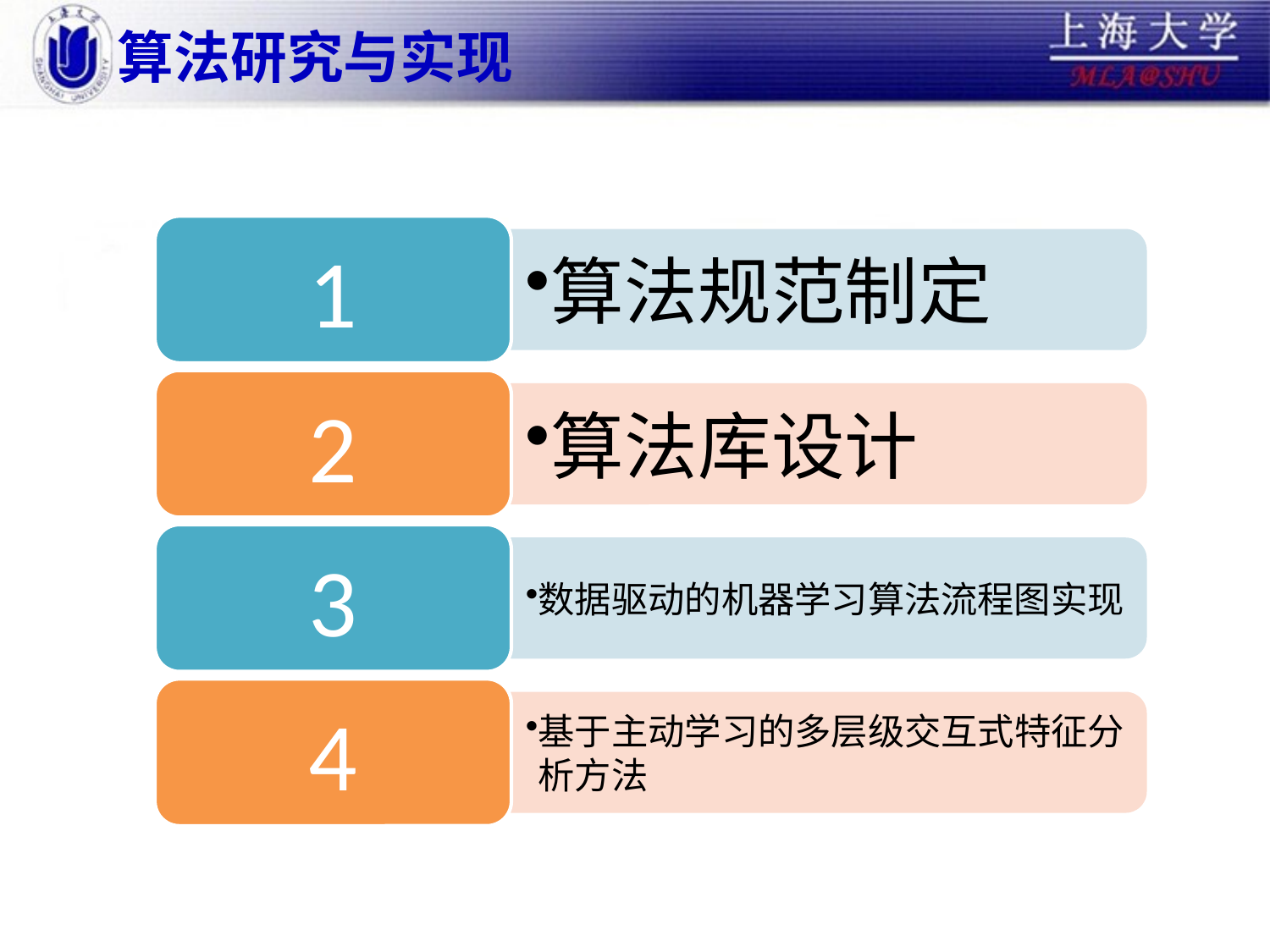

# 算法研究与实现
1
算法规范制定
2
算法库设计
3
4
数据驱动的机器学习算法流程图实现
基于主动学习的多层级交互式特征分析方法